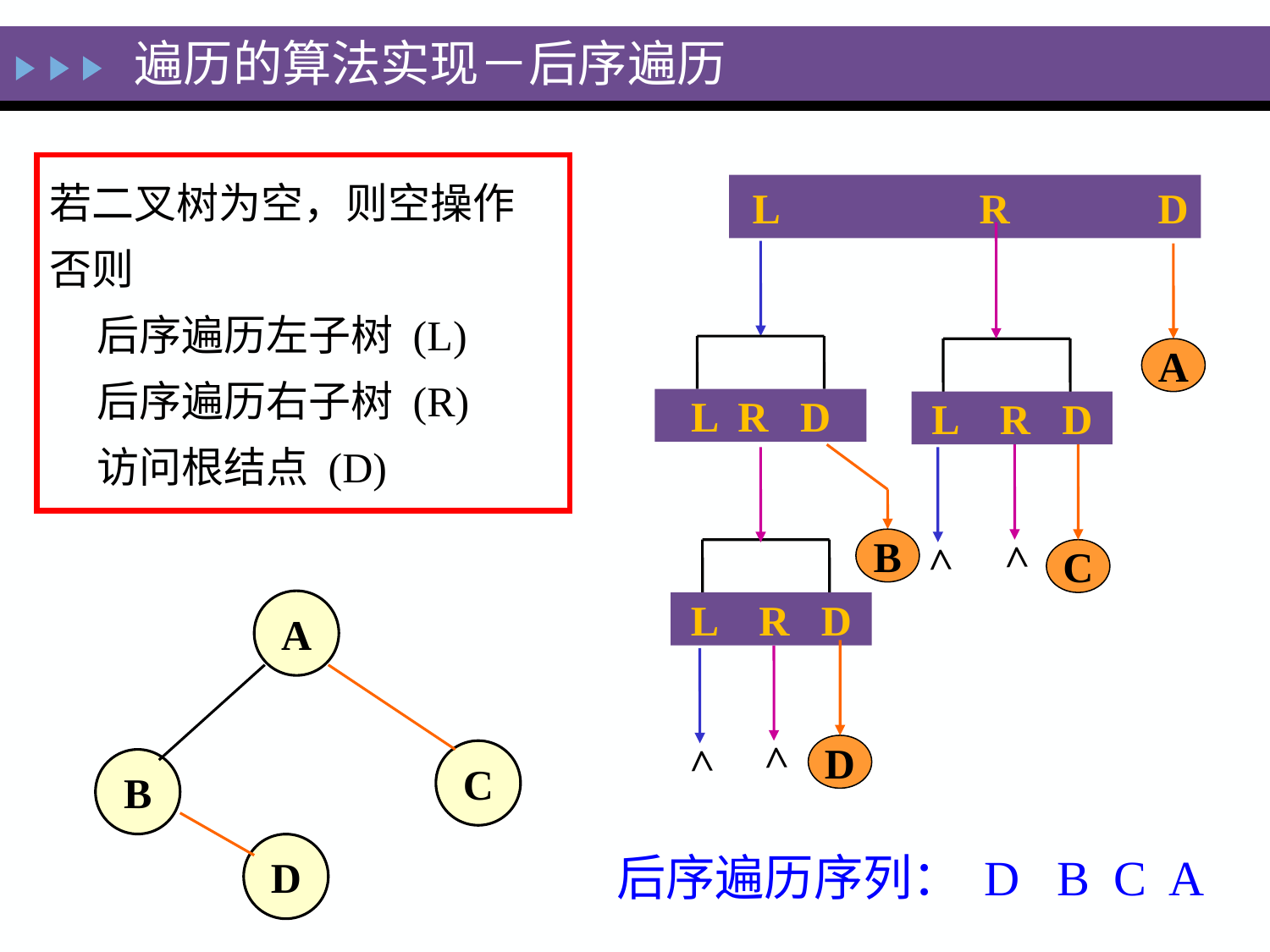

遍历的算法实现－后序遍历
若二叉树为空，则空操作
否则
后序遍历左子树 (L)
后序遍历右子树 (R)
访问根结点 (D)
 L                   R              D

L    R   D

L  R   D

A

B

>

C

L    R   D

>
A

C
B

D

D

>

>
后序遍历序列： D   B  C  A